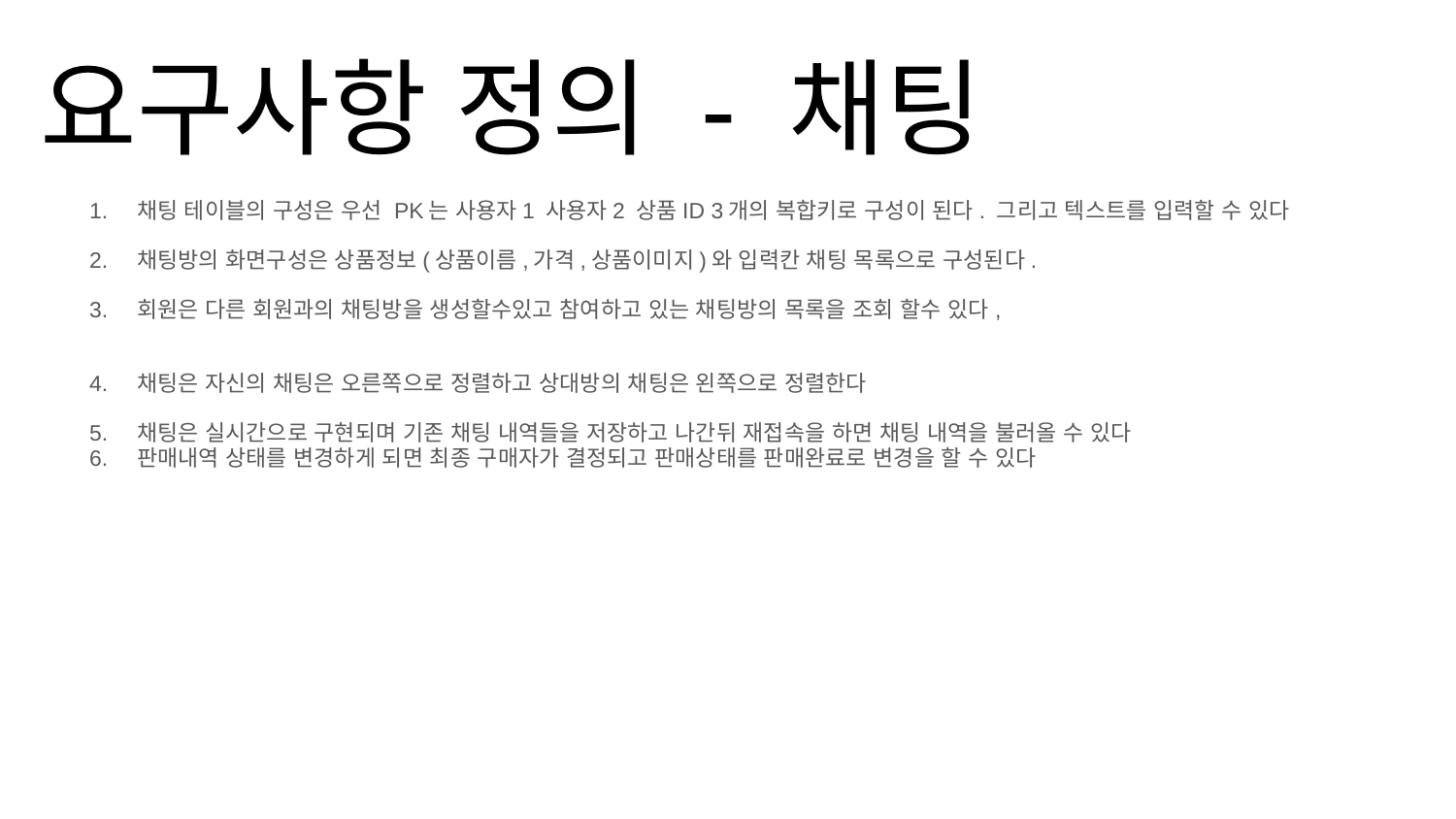

# 요구사항 정의 - 채팅
채팅 테이블의 구성은 우선 PK는 사용자1 사용자2 상품ID 3개의 복합키로 구성이 된다. 그리고 텍스트를 입력할 수 있다

채팅방의 화면구성은 상품정보(상품이름,가격,상품이미지)와 입력칸 채팅 목록으로 구성된다.

회원은 다른 회원과의 채팅방을 생성할수있고 참여하고 있는 채팅방의 목록을 조회 할수 있다,

채팅은 자신의 채팅은 오른쪽으로 정렬하고 상대방의 채팅은 왼쪽으로 정렬한다

채팅은 실시간으로 구현되며 기존 채팅 내역들을 저장하고 나간뒤 재접속을 하면 채팅 내역을 불러올 수 있다
판매내역 상태를 변경하게 되면 최종 구매자가 결정되고 판매상태를 판매완료로 변경을 할 수 있다